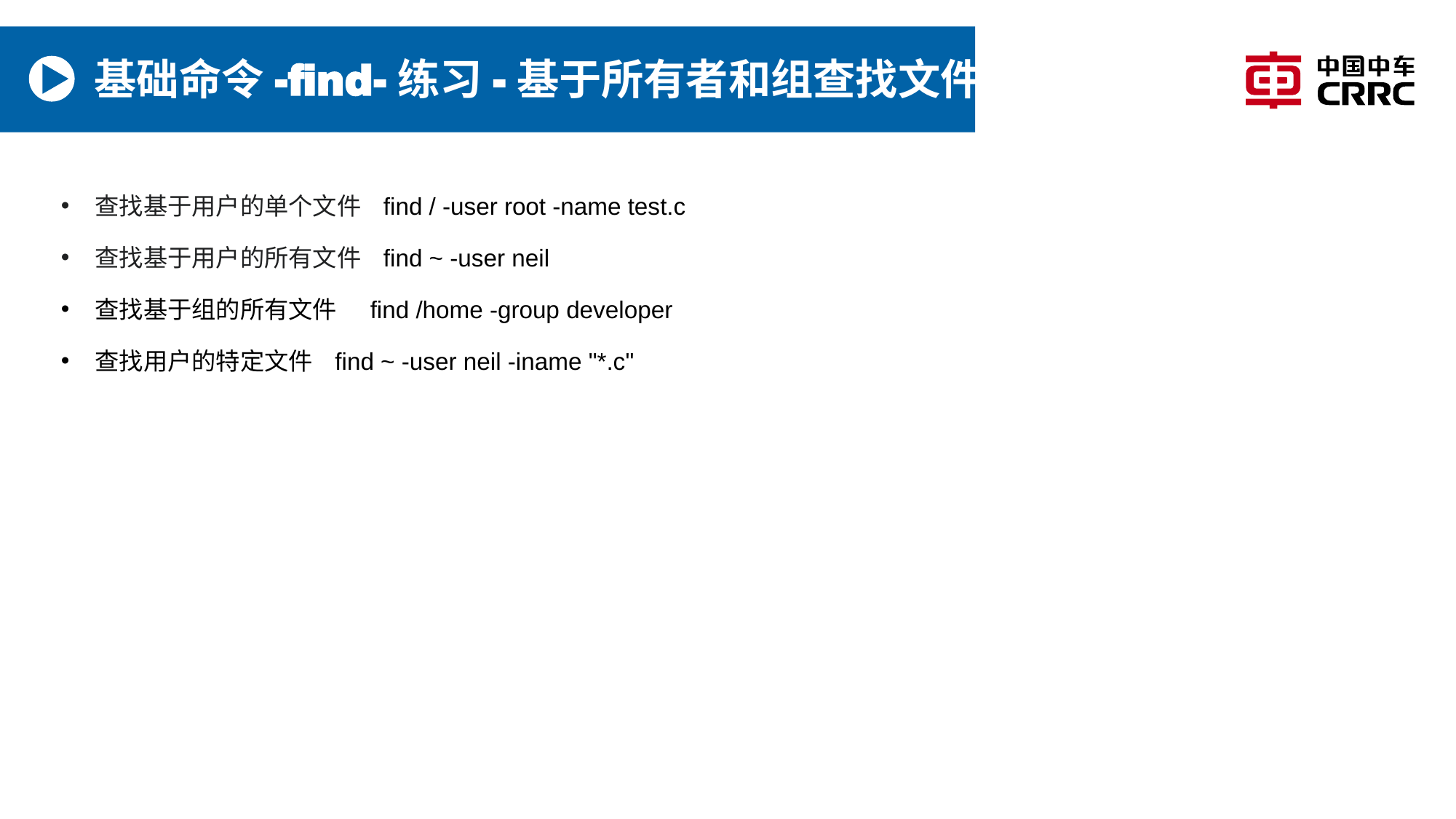

# 基础命令-find-练习-基于所有者和组查找文件
查找基于用户的单个文件   find / -user root -name test.c
查找基于用户的所有文件   find ~ -user neil
查找基于组的所有文件     find /home -group developer
查找用户的特定文件   find ~ -user neil -iname "*.c"
6